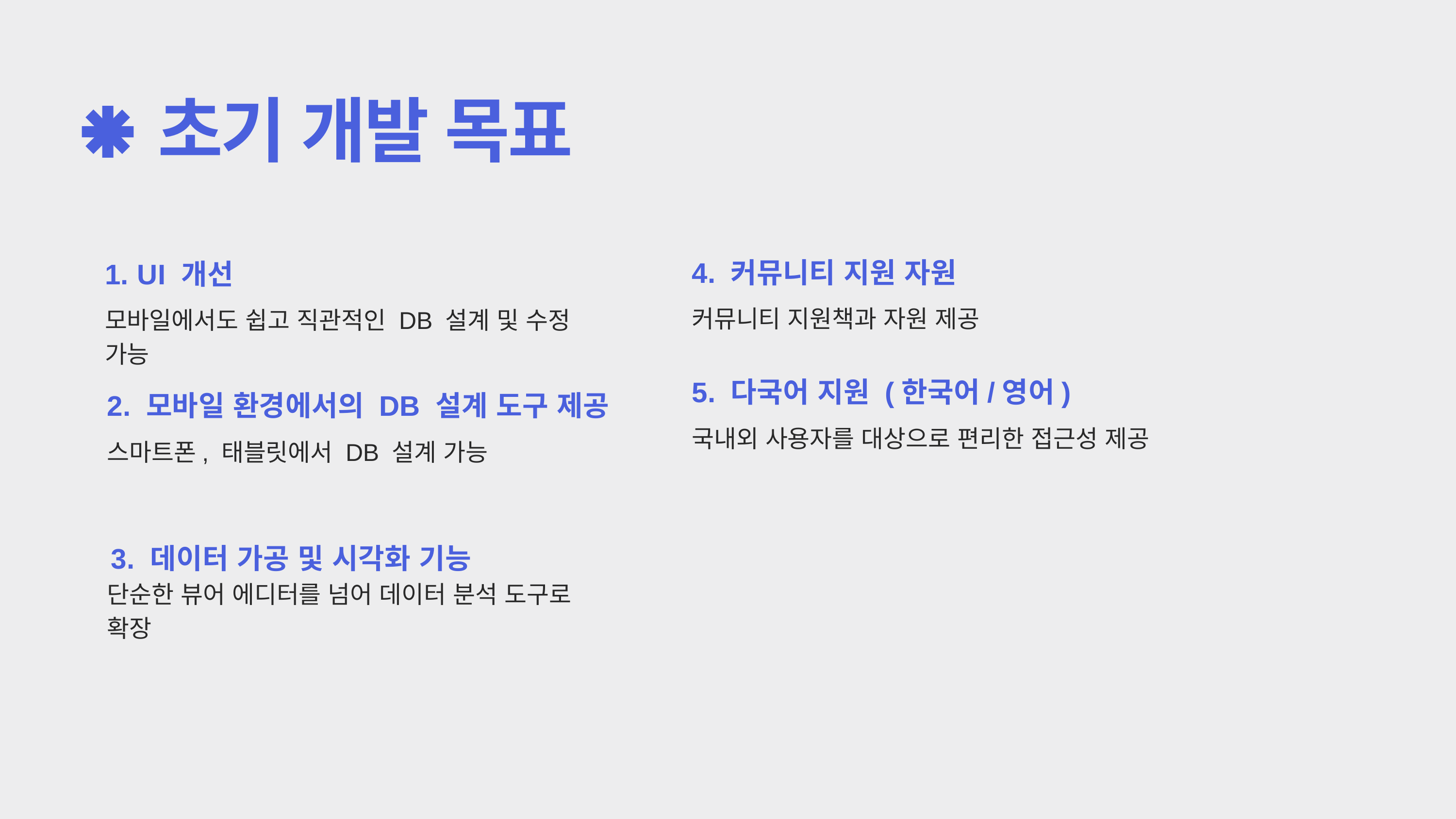

초기 개발 목표

4. 커뮤니티 지원 자원
커뮤니티 지원책과 자원 제공
1. UI 개선
모바일에서도 쉽고 직관적인 DB 설계 및 수정 가능
5. 다국어 지원 (한국어/영어)
국내외 사용자를 대상으로 편리한 접근성 제공
2. 모바일 환경에서의 DB 설계 도구 제공
스마트폰, 태블릿에서 DB 설계 가능
3. 데이터 가공 및 시각화 기능
단순한 뷰어 에디터를 넘어 데이터 분석 도구로 확장